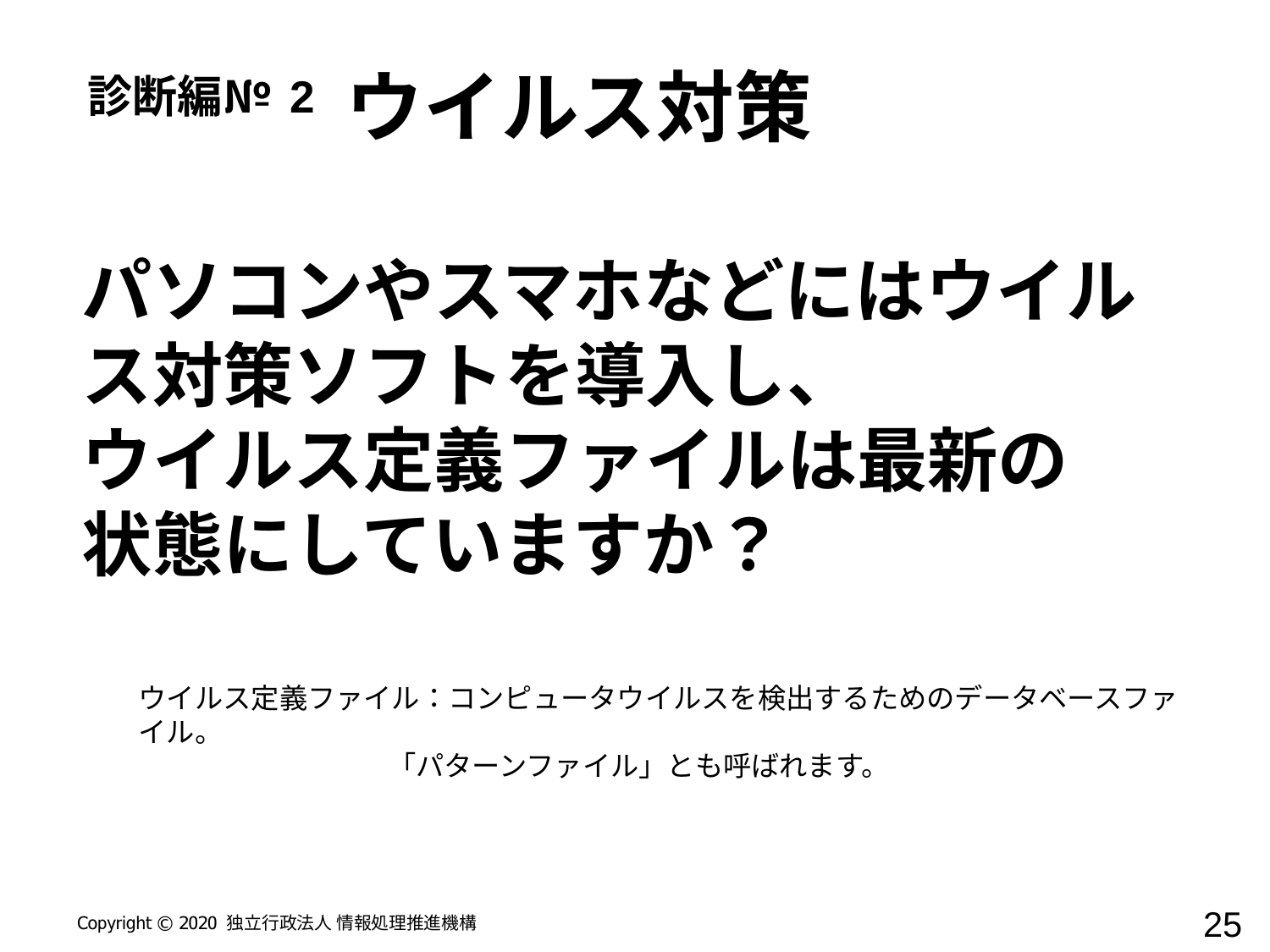

# 診断編№2 ウイルス対策

パソコンやスマホなどにはウイルス対策ソフトを導入し、
ウイルス定義ファイルは最新の
状態にしていますか？
ウイルス定義ファイル：コンピュータウイルスを検出するためのデータベースファイル。
　	「パターンファイル」とも呼ばれます。